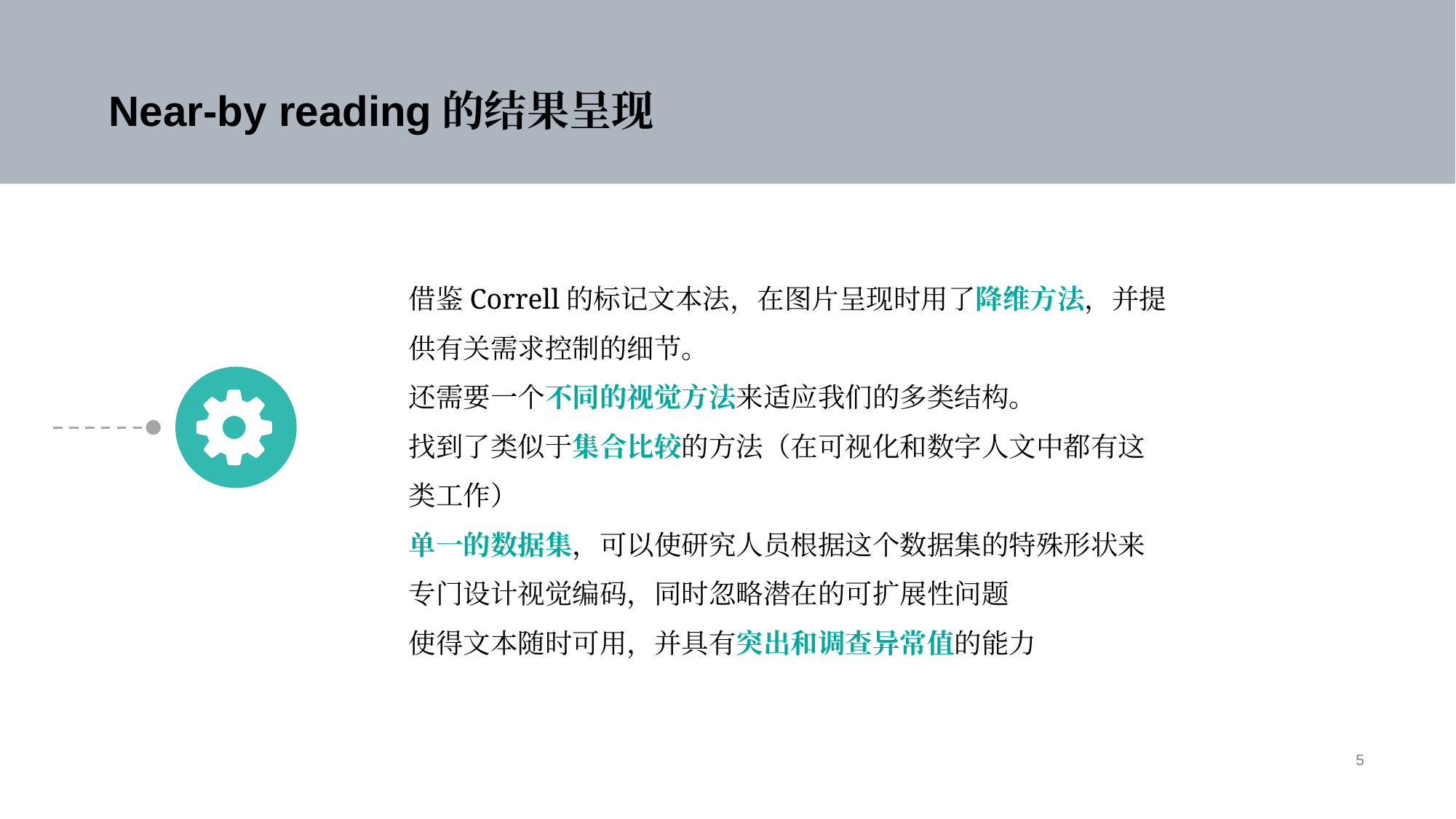

Near-by reading的结果呈现
借鉴Correll的标记文本法，在图片呈现时用了降维方法，并提供有关需求控制的细节。
还需要一个不同的视觉方法来适应我们的多类结构。
找到了类似于集合比较的方法（在可视化和数字人文中都有这类工作）
单一的数据集，可以使研究人员根据这个数据集的特殊形状来专门设计视觉编码，同时忽略潜在的可扩展性问题
使得文本随时可用，并具有突出和调查异常值的能力

5